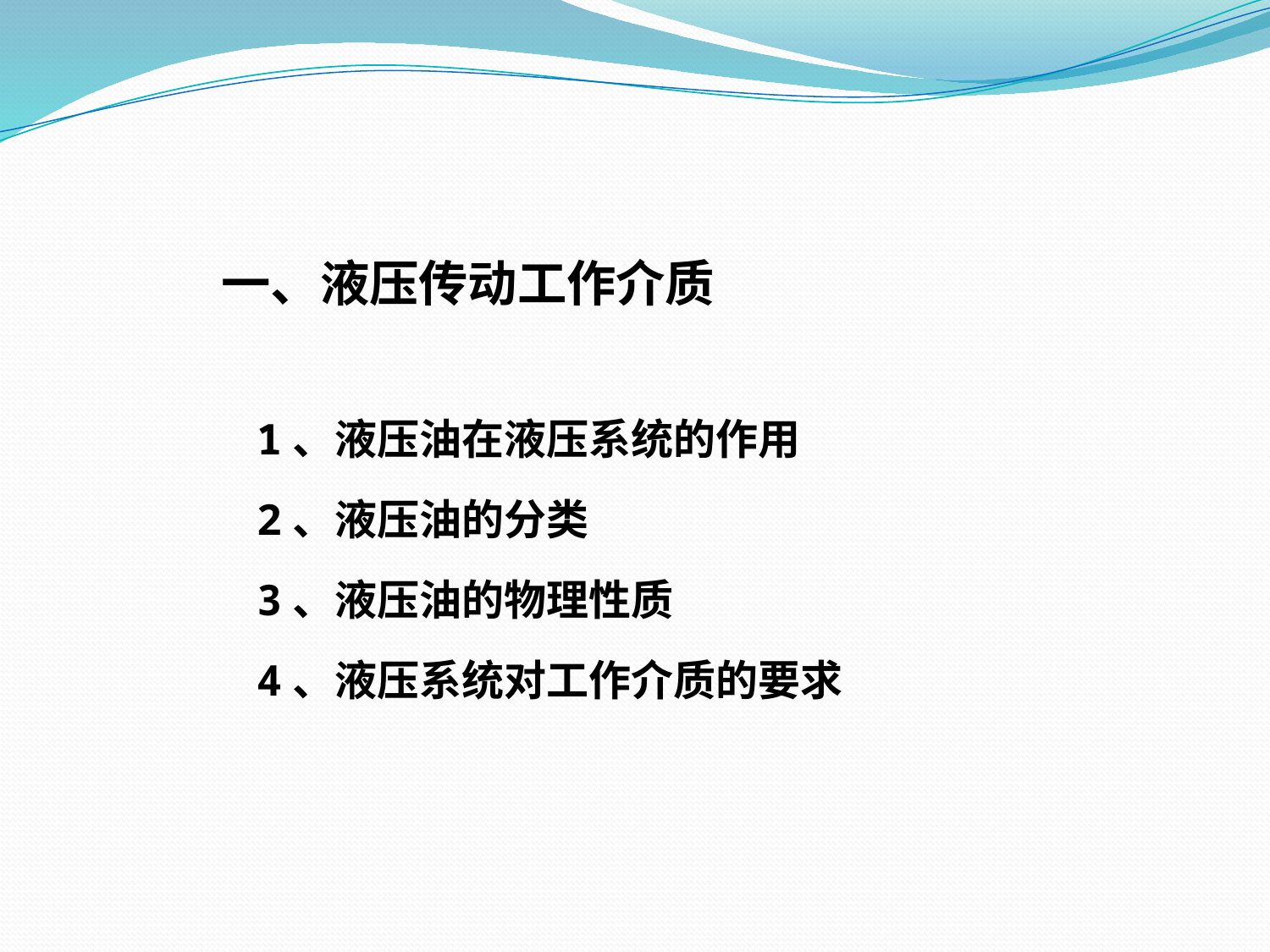

一、液压传动工作介质
1、液压油在液压系统的作用
2、液压油的分类
3、液压油的物理性质
4、液压系统对工作介质的要求